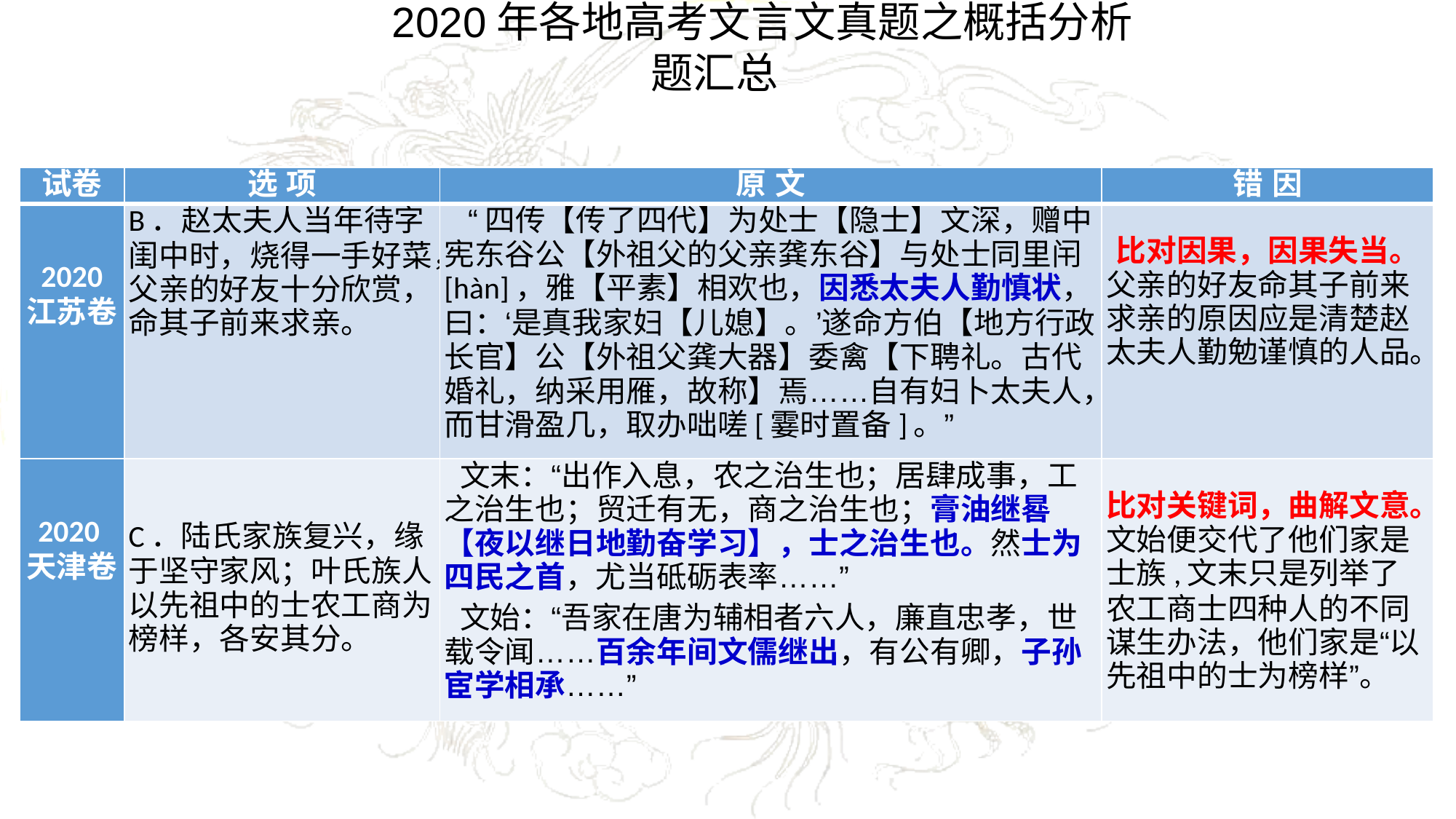

2020年各地高考文言文真题之概括分析题汇总
| 试卷 | 选 项 | 原 文 | 错 因 |
| --- | --- | --- | --- |
| 2020 江苏卷 | B．赵太夫人当年待字闺中时，烧得一手好菜，父亲的好友十分欣赏，命其子前来求亲。 | “四传【传了四代】为处士【隐士】文深，赠中宪东谷公【外祖父的父亲龚东谷】与处士同里闬[hàn]，雅【平素】相欢也，因悉太夫人勤慎状，曰：‘是真我家妇【儿媳】。’遂命方伯【地方行政长官】公【外祖父龚大器】委禽【下聘礼。古代婚礼，纳采用雁，故称】焉……自有妇卜太夫人，而甘滑盈几，取办咄嗟[霎时置备]。” | 比对因果，因果失当。 父亲的好友命其子前来求亲的原因应是清楚赵太夫人勤勉谨慎的人品。 |
| 2020天津卷 | C．陆氏家族复兴，缘于坚守家风；叶氏族人以先祖中的士农工商为榜样，各安其分。 | 文末：“出作入息，农之治生也；居肆成事，工之治生也；贸迁有无，商之治生也；膏油继晷【夜以继日地勤奋学习】，士之治生也。然士为四民之首，尤当砥砺表率……” 文始：“吾家在唐为辅相者六人，廉直忠孝，世载令闻……百余年间文儒继出，有公有卿，子孙宦学相承……” | 比对关键词，曲解文意。文始便交代了他们家是士族,文末只是列举了农工商士四种人的不同谋生办法，他们家是“以先祖中的士为榜样”。 |
| 试卷 | 选 项 | 原 文 | 错 因 |
| --- | --- | --- | --- |
| 2020 江苏卷 | B．赵太夫人当年待字闺中时，烧得一手好菜，父亲的好友十分欣赏，命其子前来求亲。 | “四传【传了四代】为处士【隐士】文深，赠中宪东谷公【外祖父的父亲龚东谷】与处士同里闬[hàn]，雅【平素】相欢也，因悉太夫人勤慎状，曰：‘是真我家妇【儿媳】。’遂命方伯【地方行政长官】公【外祖父龚大器】委禽【下聘礼。古代婚礼，纳采用雁，故称】焉……自有妇卜太夫人，而甘滑盈几，取办咄嗟[霎时置备]。” | 比对因果，因果失当。 父亲的好友命其子前来求亲的原因应是清楚赵太夫人勤勉谨慎的人品。 |
| 2020天津卷 | C．陆氏家族复兴，缘于坚守家风；叶氏族人以先祖中的士农工商为榜样，各安其分。 | 文末：“出作入息，农之治生也；居肆成事，工之治生也；贸迁有无，商之治生也；膏油继晷【夜以继日地勤奋学习】，士之治生也。然士为四民之首，尤当砥砺表率……” 文始：“吾家在唐为辅相者六人，廉直忠孝，世载令闻……百余年间文儒继出，有公有卿，子孙宦学相承……” | 比对关键词，曲解文意。文始便交代了他们家是士族,文末只是列举了农工商士四种人的不同谋生办法，他们家是“以先祖中的士为榜样”。 |